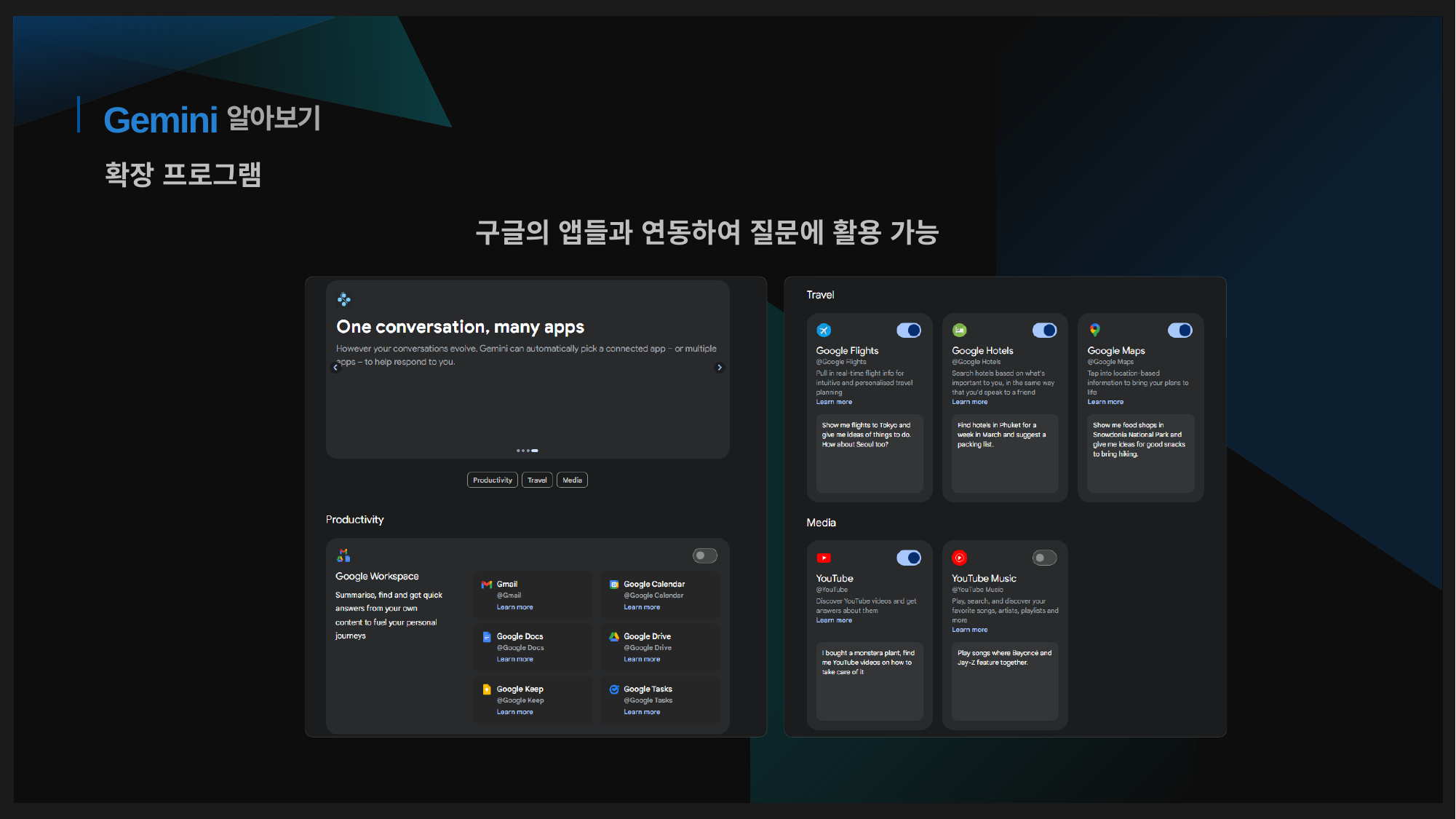

알아보기
# Gemini
확장 프로그램
구글의 앱들과 연동하여 질문에 활용 가능